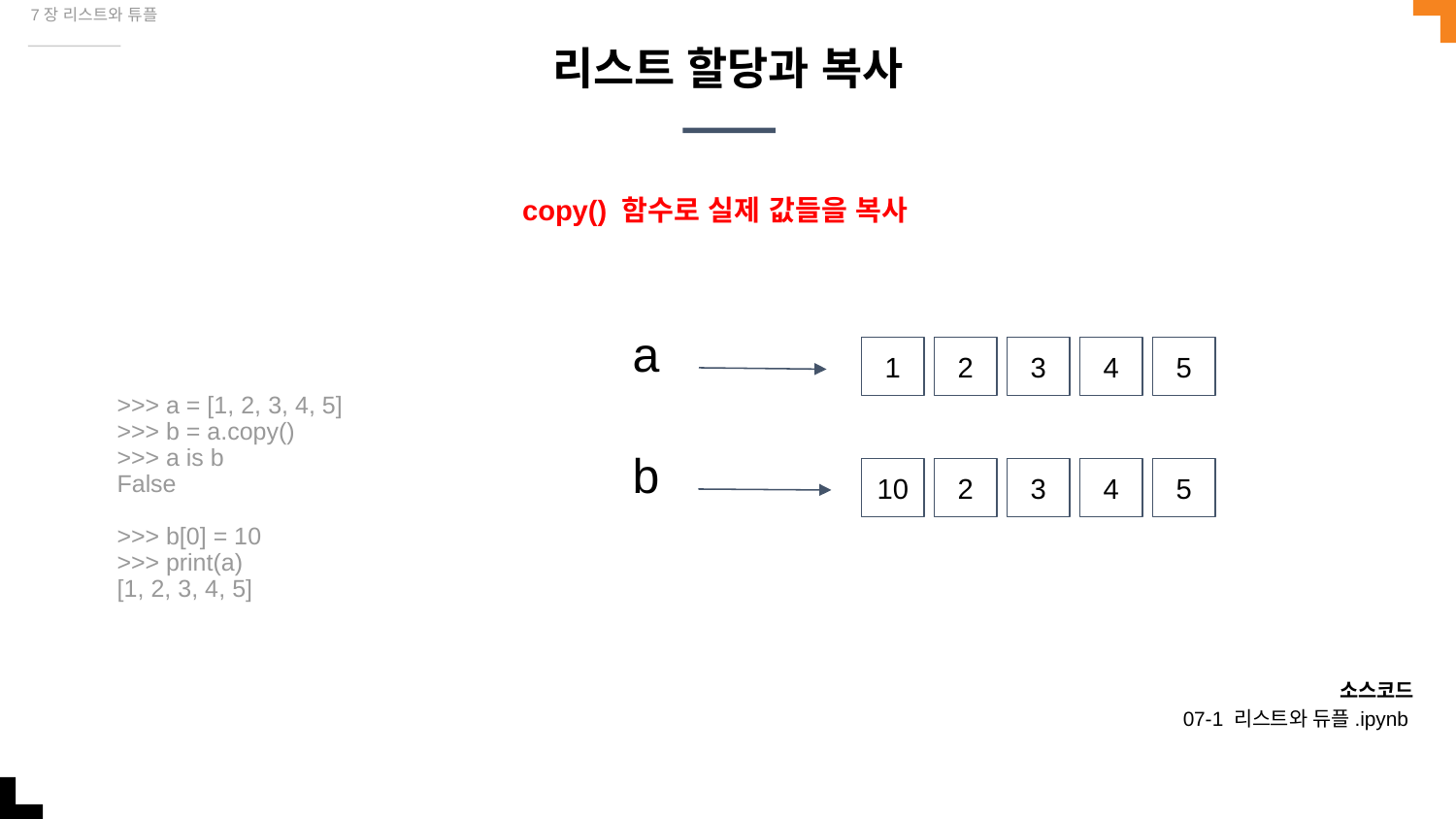

7장 리스트와 튜플
# 리스트 할당과 복사
copy() 함수로 실제 값들을 복사
>>> a = [1, 2, 3, 4, 5]
>>> b = a.copy()
>>> a is b
False

>>> b[0] = 10
>>> print(a)
[1, 2, 3, 4, 5]
a
1
2
3
4
5
b
10
2
3
4
5
소스코드
07-1 리스트와 듀플.ipynb